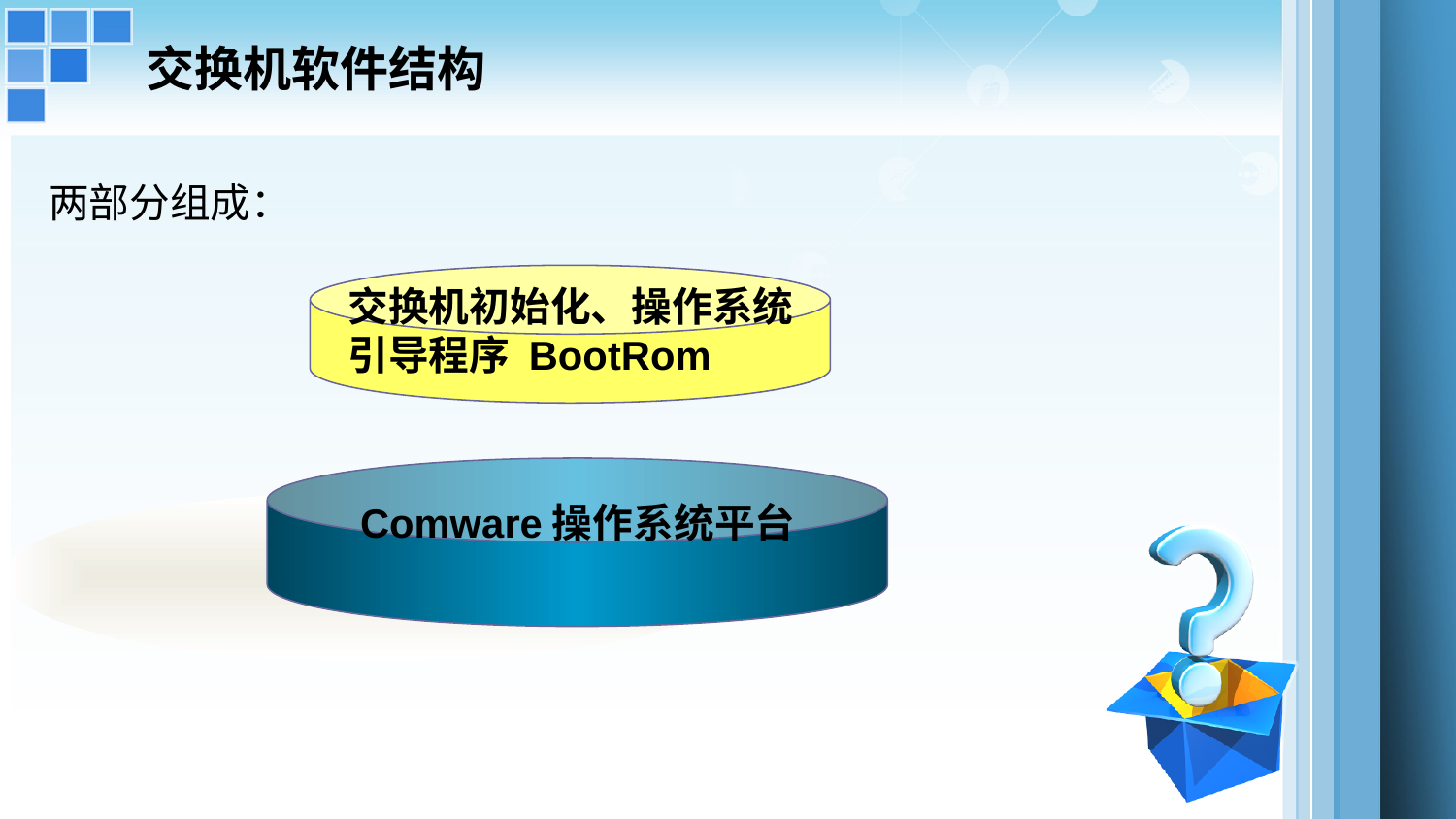

# 交换机软件结构
两部分组成：

交换机初始化、操作系统引导程序 BootRom

Comware操作系统平台